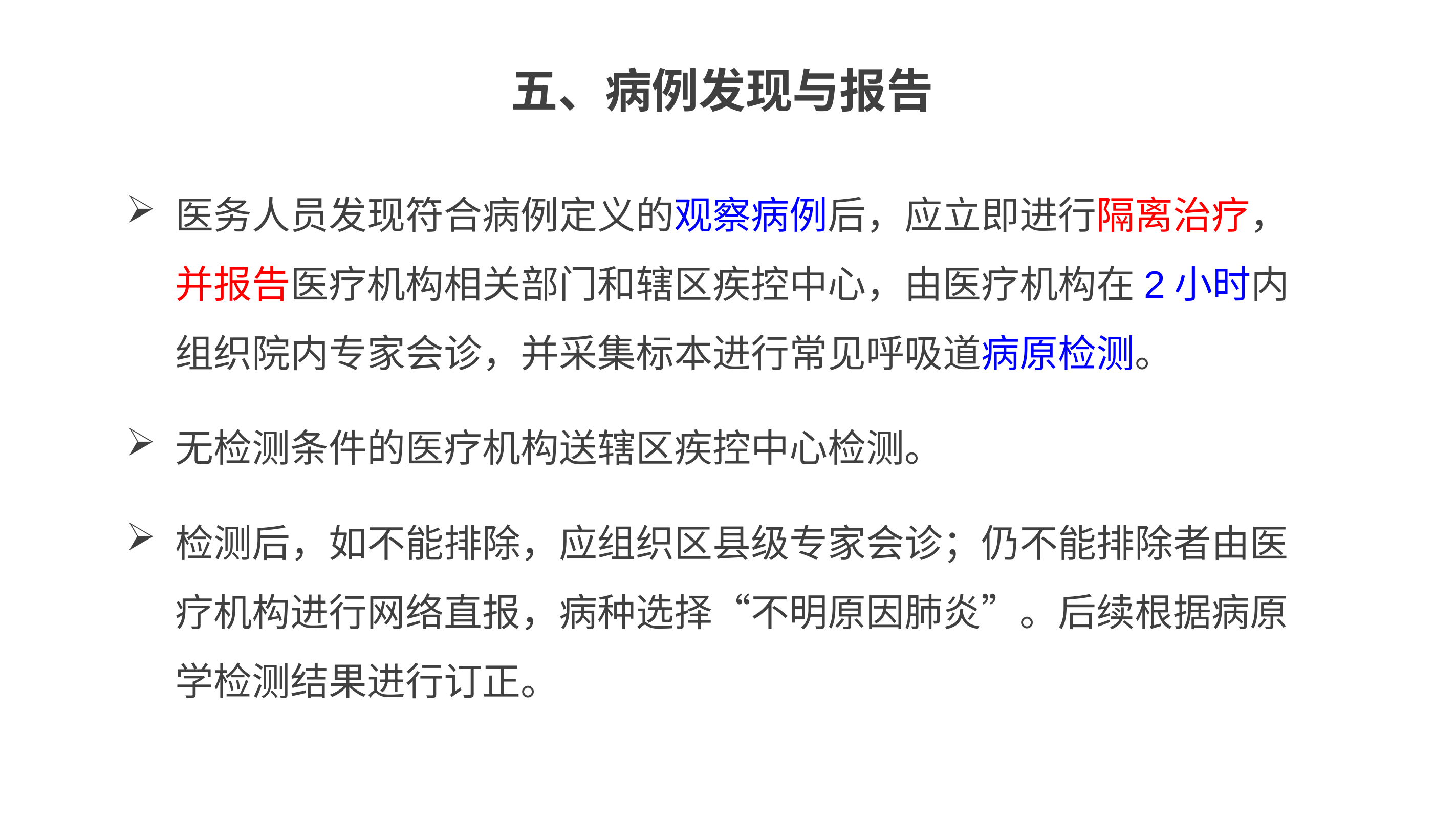

# 五、病例发现与报告
医务人员发现符合病例定义的观察病例后，应立即进行隔离治疗，并报告医疗机构相关部门和辖区疾控中心，由医疗机构在2小时内组织院内专家会诊，并采集标本进行常见呼吸道病原检测。
无检测条件的医疗机构送辖区疾控中心检测。
检测后，如不能排除，应组织区县级专家会诊；仍不能排除者由医疗机构进行网络直报，病种选择“不明原因肺炎”。后续根据病原学检测结果进行订正。